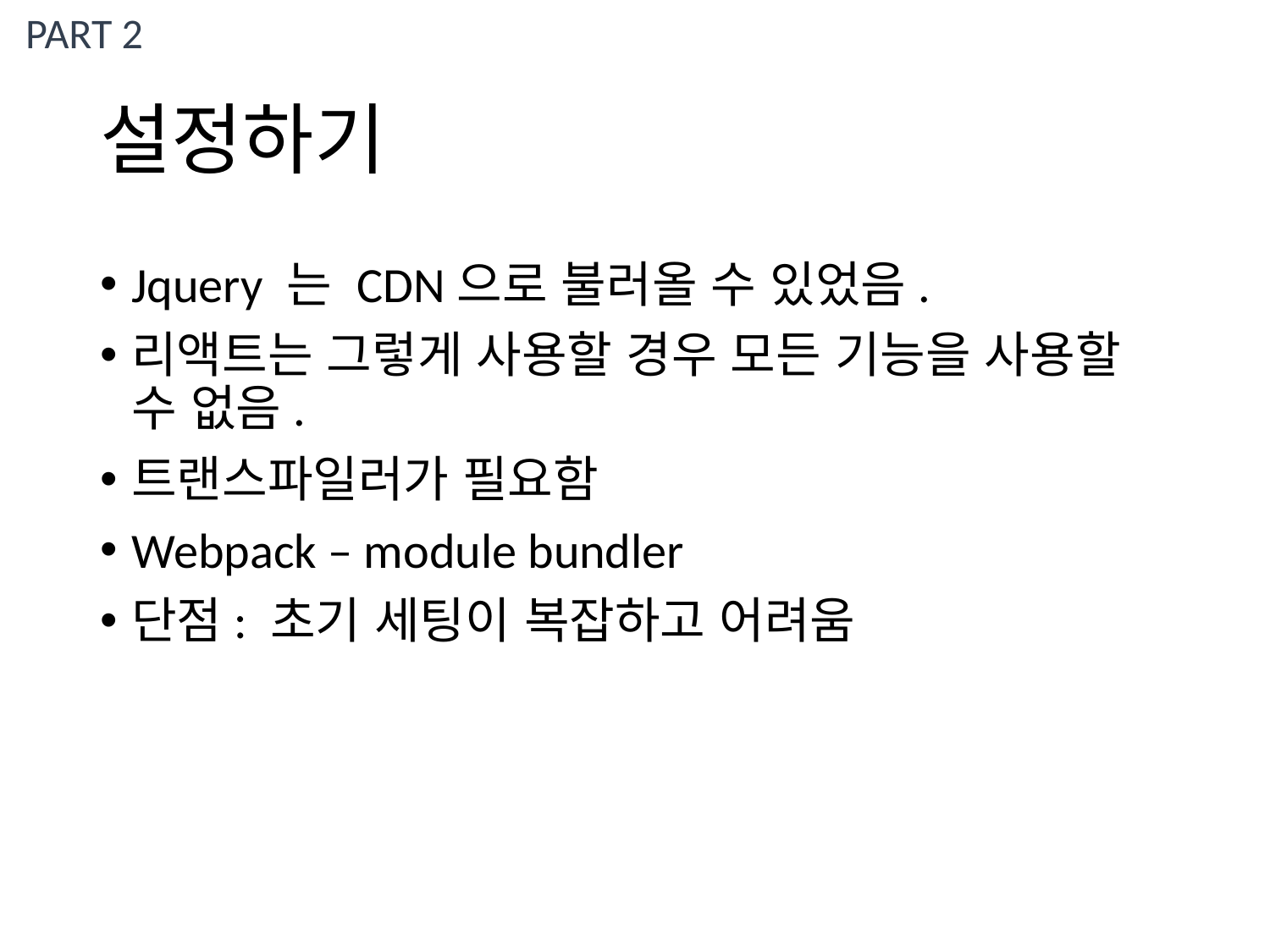

PART 2
# 설정하기
Jquery 는 CDN으로 불러올 수 있었음.
리액트는 그렇게 사용할 경우 모든 기능을 사용할 수 없음.
트랜스파일러가 필요함
Webpack – module bundler
단점: 초기 세팅이 복잡하고 어려움